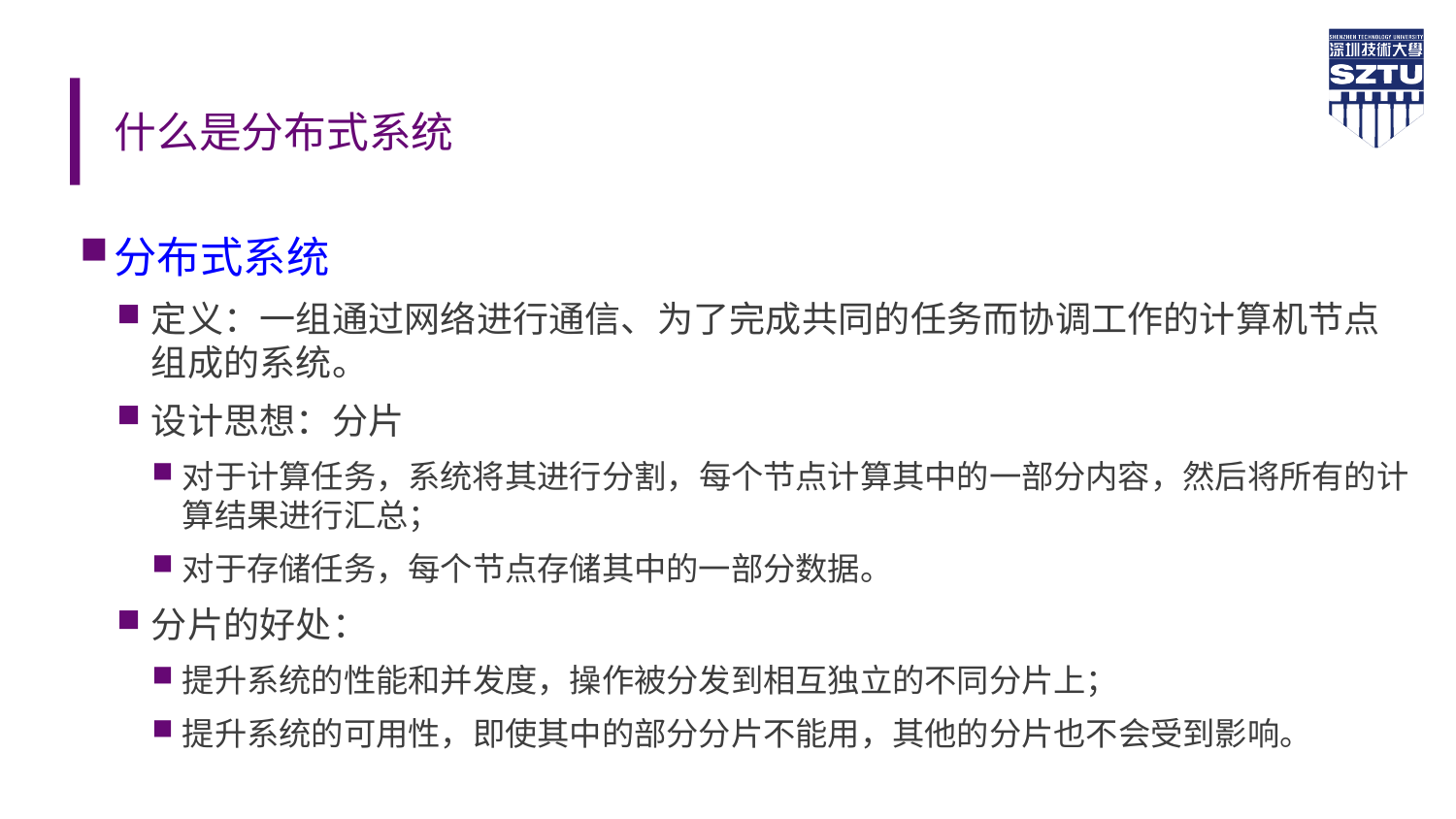

# 什么是分布式系统
分布式系统
定义：一组通过网络进行通信、为了完成共同的任务而协调工作的计算机节点组成的系统。
设计思想：分片
对于计算任务，系统将其进行分割，每个节点计算其中的一部分内容，然后将所有的计算结果进行汇总；
对于存储任务，每个节点存储其中的一部分数据。
分片的好处：
提升系统的性能和并发度，操作被分发到相互独立的不同分片上；
提升系统的可用性，即使其中的部分分片不能用，其他的分片也不会受到影响。